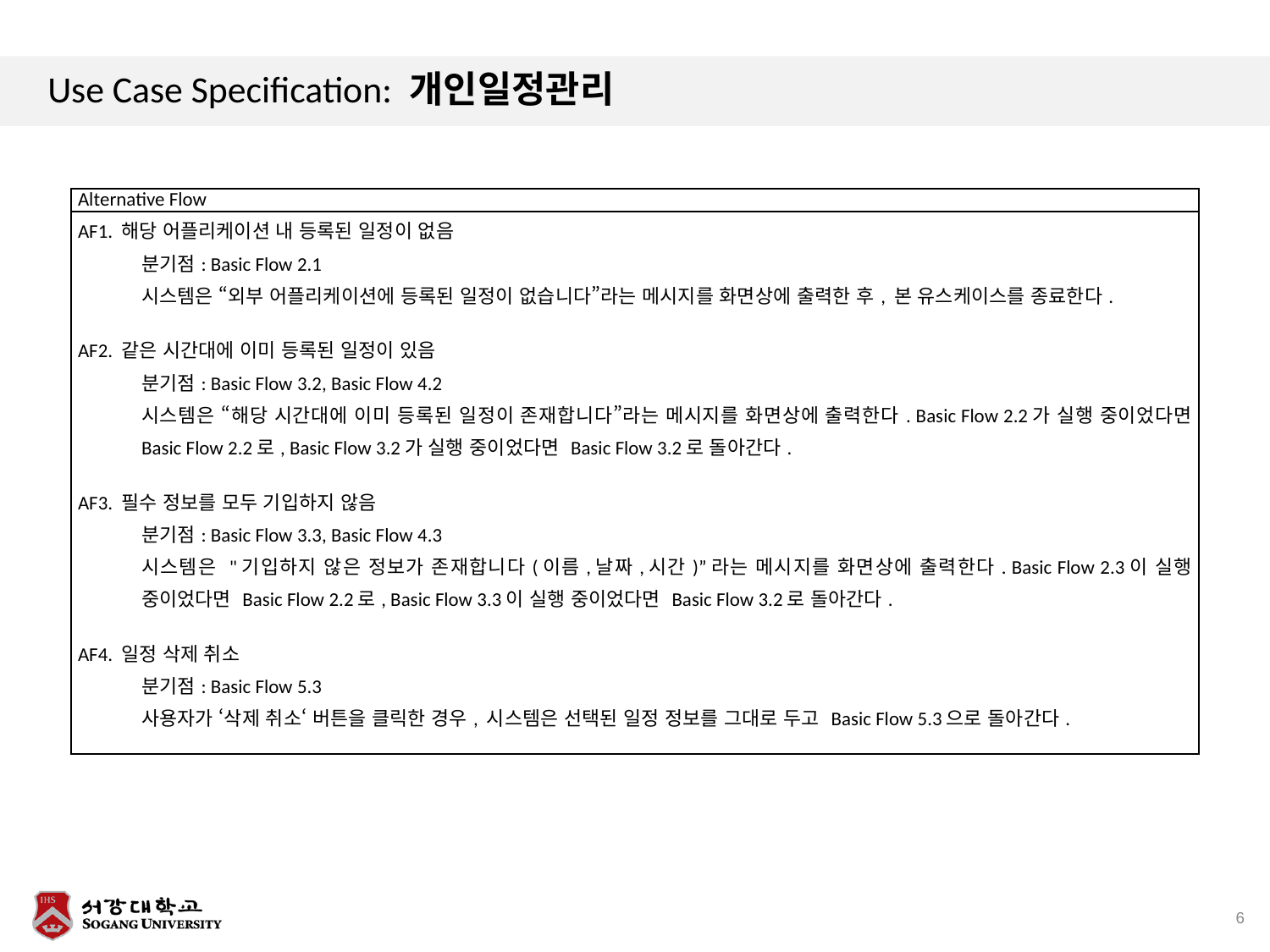

# Use Case Specification: 개인일정관리
| Alternative Flow |
| --- |
| AF1. 해당 어플리케이션 내 등록된 일정이 없음 분기점: Basic Flow 2.1 시스템은 “외부 어플리케이션에 등록된 일정이 없습니다”라는 메시지를 화면상에 출력한 후, 본 유스케이스를 종료한다. AF2. 같은 시간대에 이미 등록된 일정이 있음 분기점: Basic Flow 3.2, Basic Flow 4.2 시스템은 “해당 시간대에 이미 등록된 일정이 존재합니다”라는 메시지를 화면상에 출력한다. Basic Flow 2.2가 실행 중이었다면 Basic Flow 2.2로, Basic Flow 3.2가 실행 중이었다면 Basic Flow 3.2로 돌아간다. AF3. 필수 정보를 모두 기입하지 않음 분기점: Basic Flow 3.3, Basic Flow 4.3 시스템은 "기입하지 않은 정보가 존재합니다(이름,날짜,시간)”라는 메시지를 화면상에 출력한다. Basic Flow 2.3이 실행 중이었다면 Basic Flow 2.2로, Basic Flow 3.3이 실행 중이었다면 Basic Flow 3.2로 돌아간다. AF4. 일정 삭제 취소 분기점: Basic Flow 5.3 사용자가 ‘삭제 취소‘ 버튼을 클릭한 경우, 시스템은 선택된 일정 정보를 그대로 두고 Basic Flow 5.3으로 돌아간다. |
6